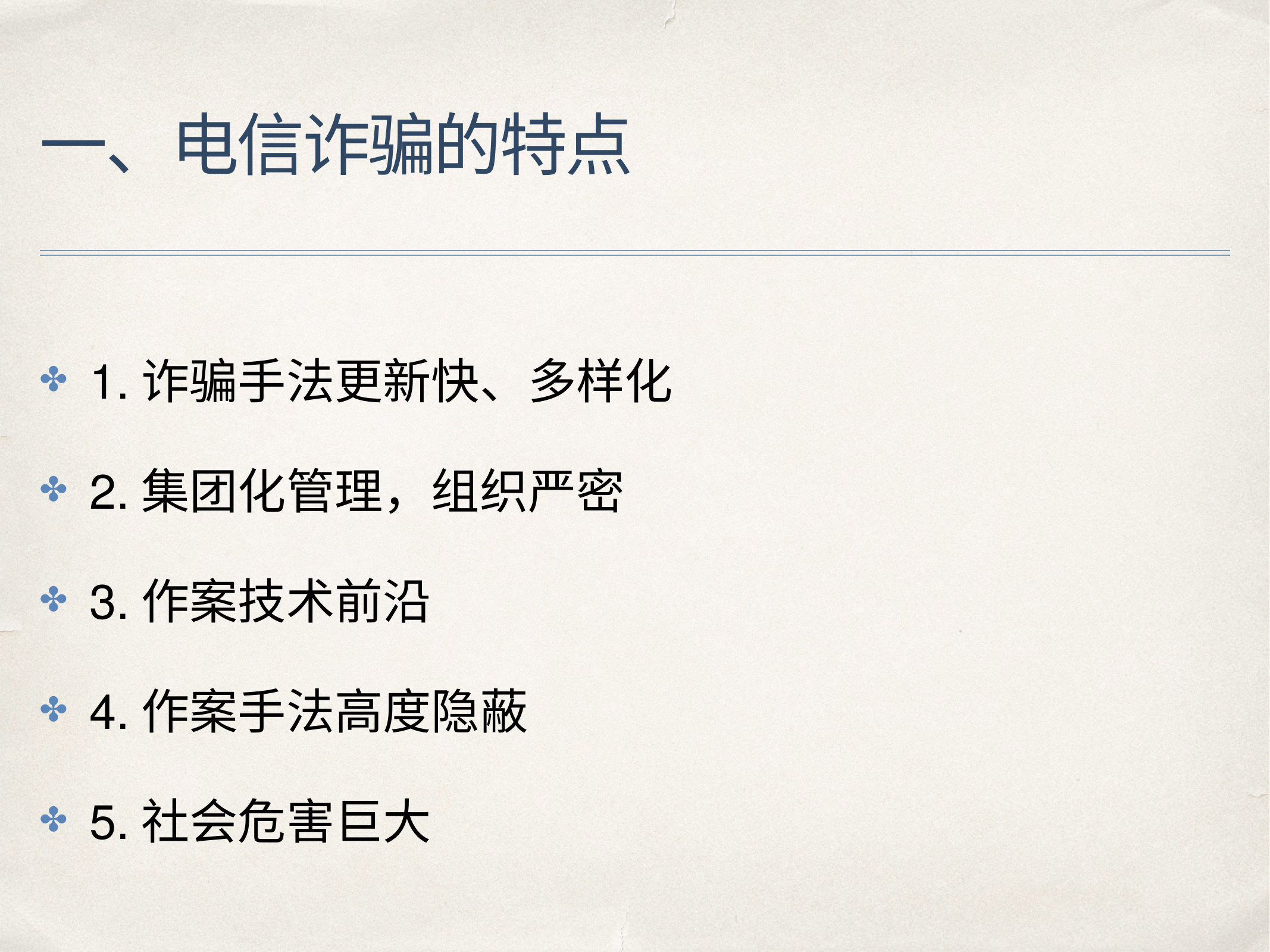

# 一、电信诈骗的特点
1.诈骗手法更新快、多样化
2.集团化管理，组织严密
3.作案技术前沿
4.作案手法高度隐蔽
5.社会危害巨大
3